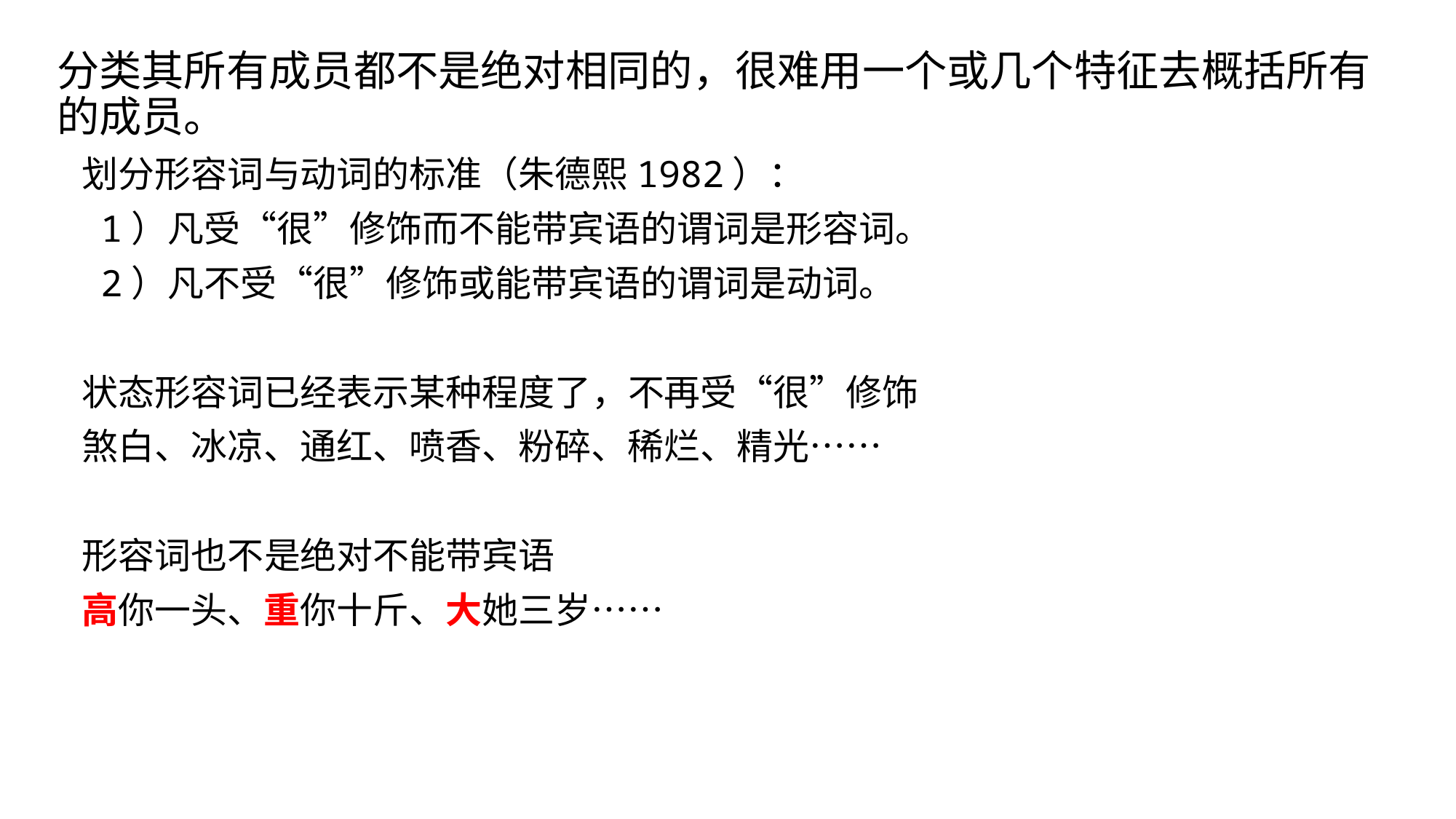

分类其所有成员都不是绝对相同的，很难用一个或几个特征去概括所有的成员。
  划分形容词与动词的标准（朱德熙1982）：
  1）凡受“很”修饰而不能带宾语的谓词是形容词。
  2）凡不受“很”修饰或能带宾语的谓词是动词。

  状态形容词已经表示某种程度了，不再受“很”修饰
  煞白、冰凉、通红、喷香、粉碎、稀烂、精光……

  形容词也不是绝对不能带宾语
  高你一头、重你十斤、大她三岁……